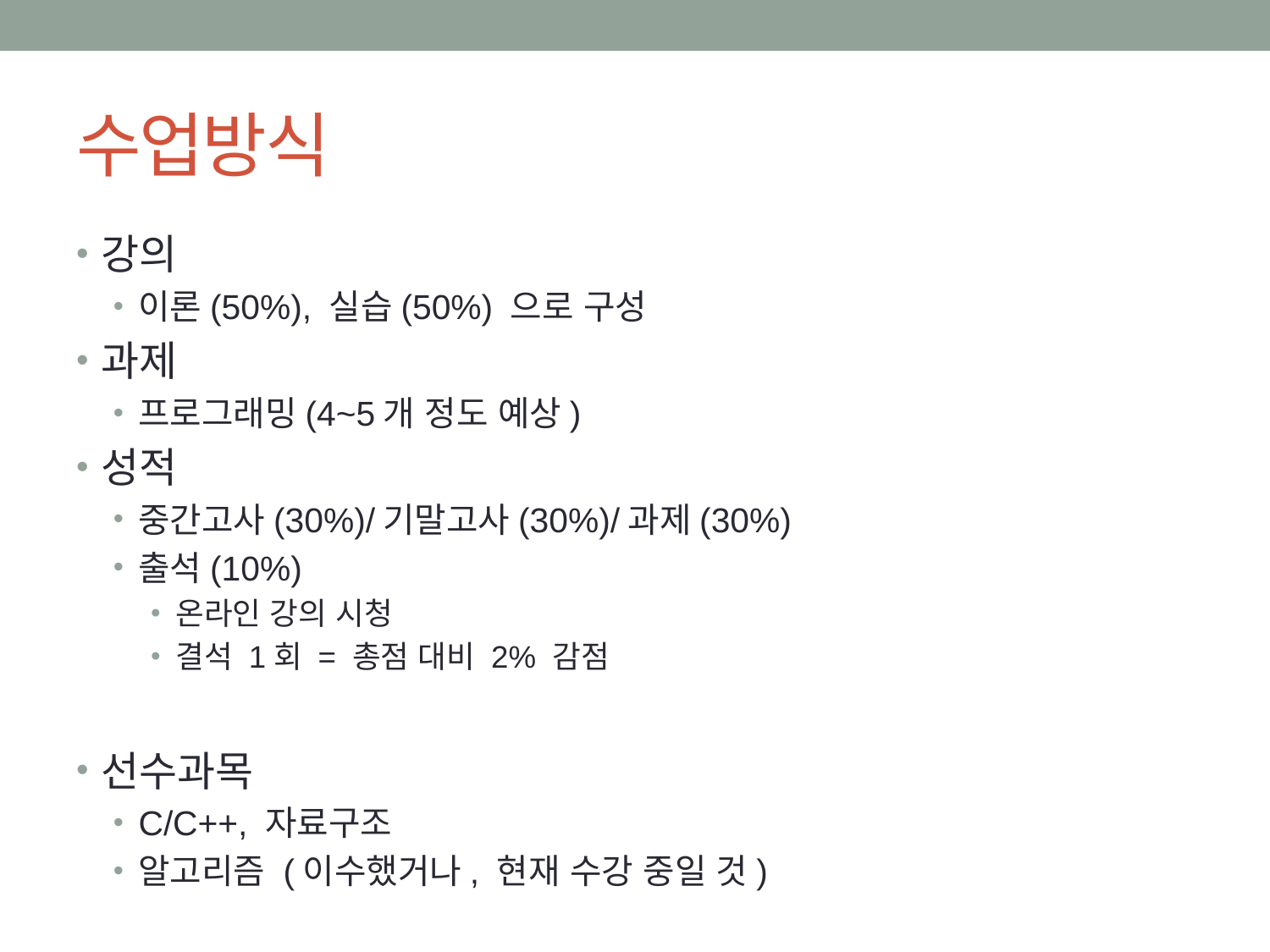

# 수업방식
강의
이론(50%), 실습(50%) 으로 구성
과제
프로그래밍(4~5개 정도 예상)
성적
중간고사(30%)/기말고사(30%)/과제(30%)
출석(10%)
온라인 강의 시청
결석 1회 = 총점 대비 2% 감점

선수과목
C/C++, 자료구조
알고리즘 (이수했거나, 현재 수강 중일 것)